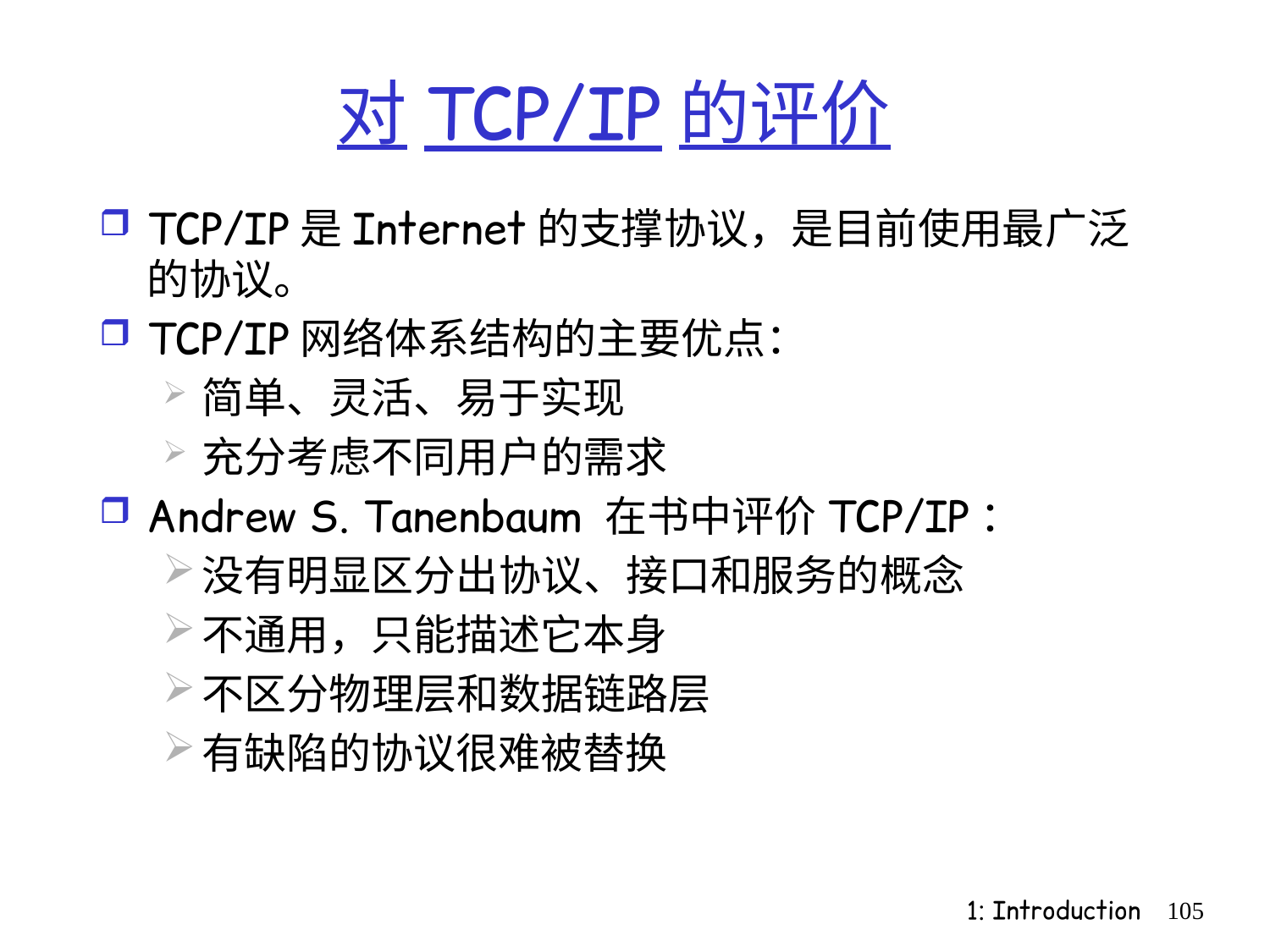

# 对TCP/IP的评价
TCP/IP是Internet的支撑协议，是目前使用最广泛的协议。
TCP/IP网络体系结构的主要优点：
简单、灵活、易于实现
充分考虑不同用户的需求
Andrew S. Tanenbaum 在书中评价TCP/IP：
没有明显区分出协议、接口和服务的概念
不通用，只能描述它本身
不区分物理层和数据链路层
有缺陷的协议很难被替换

1: Introduction
105